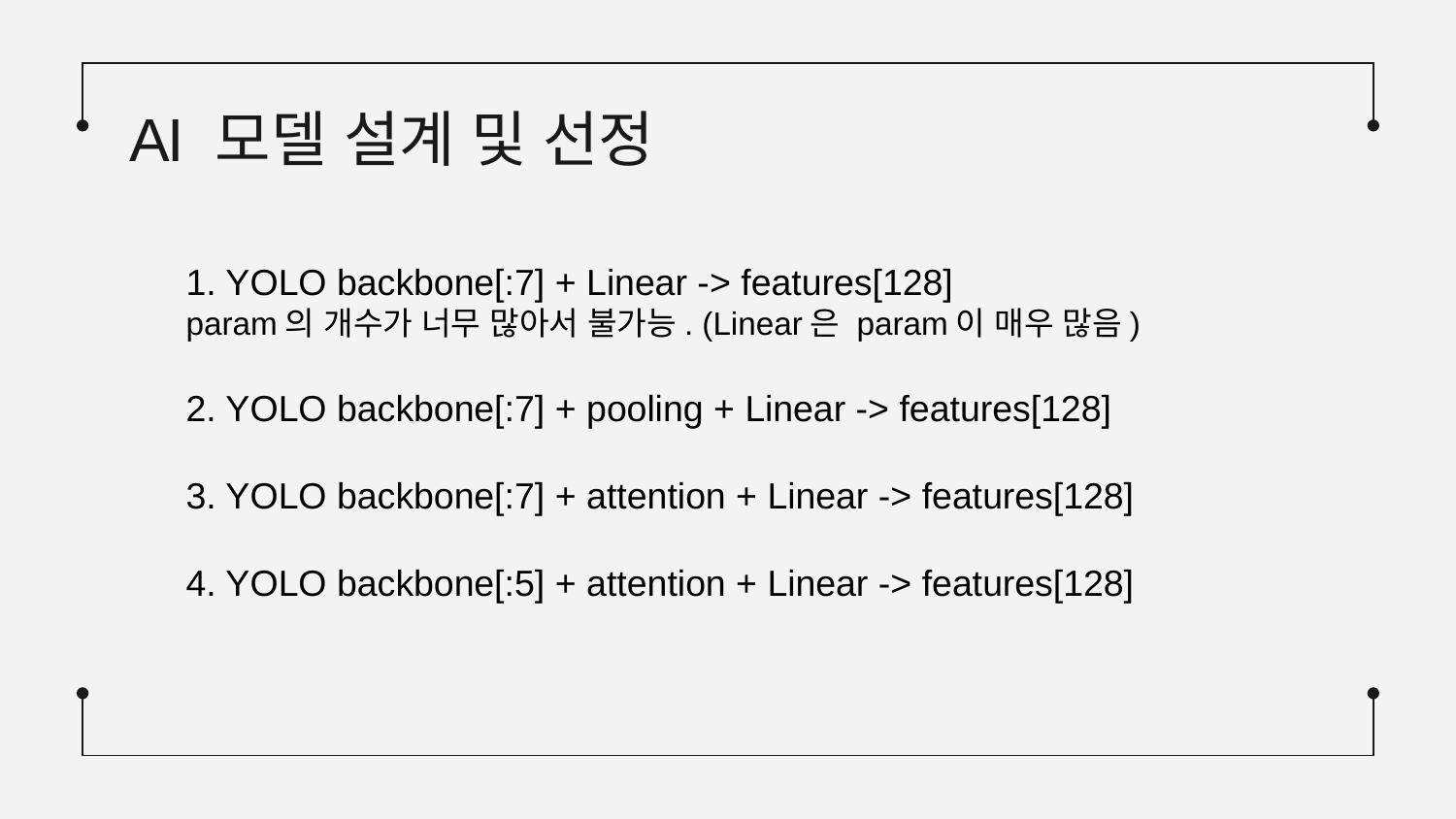

# AI 모델 설계 및 선정
1. YOLO backbone[:7] + Linear -> features[128]
param의 개수가 너무 많아서 불가능. (Linear은 param이 매우 많음)

2. YOLO backbone[:7] + pooling + Linear -> features[128]

3. YOLO backbone[:7] + attention + Linear -> features[128]

4. YOLO backbone[:5] + attention + Linear -> features[128]